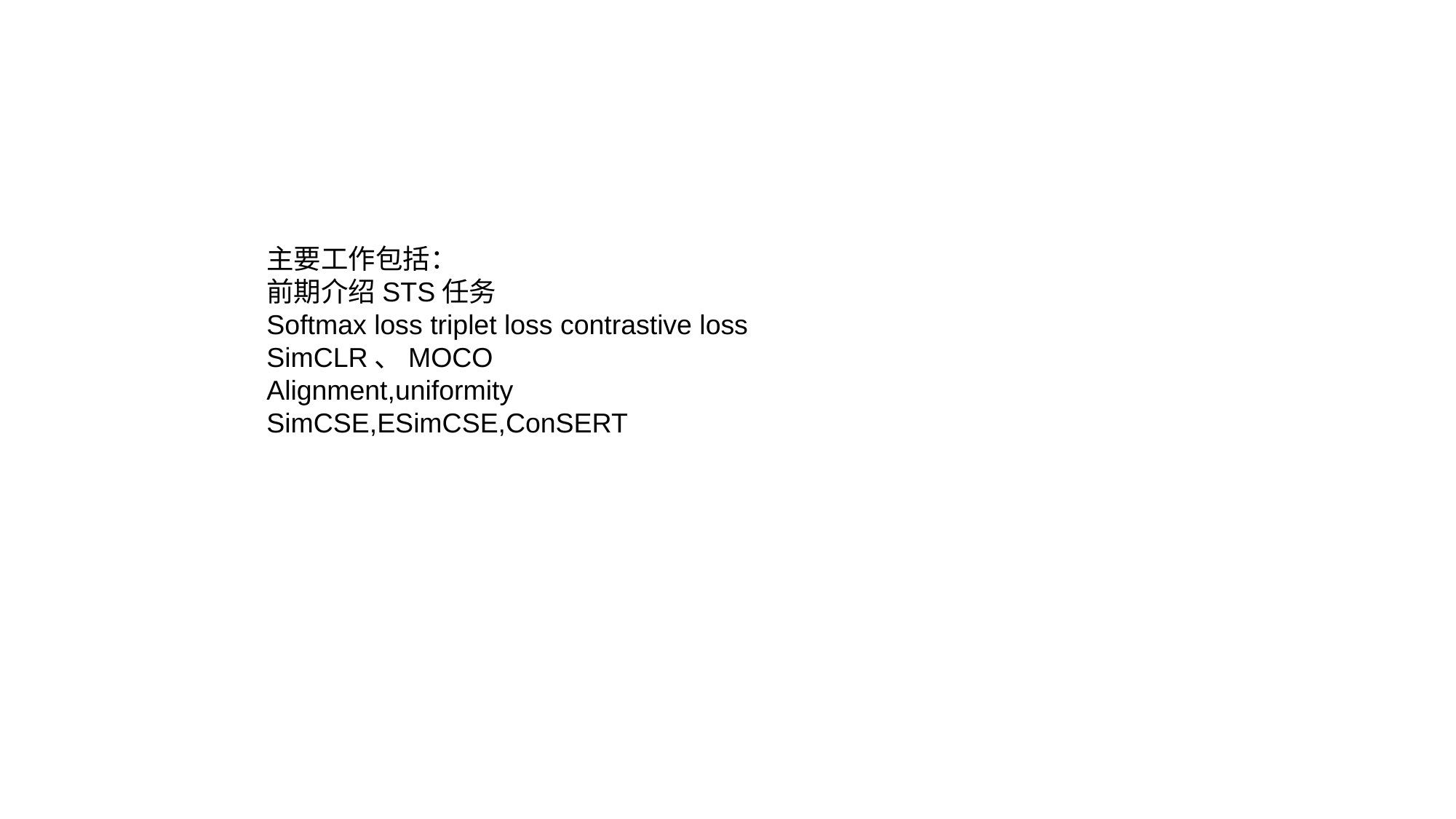

主要工作包括：
前期介绍STS任务
Softmax loss triplet loss contrastive loss
SimCLR、MOCO
Alignment,uniformity
SimCSE,ESimCSE,ConSERT